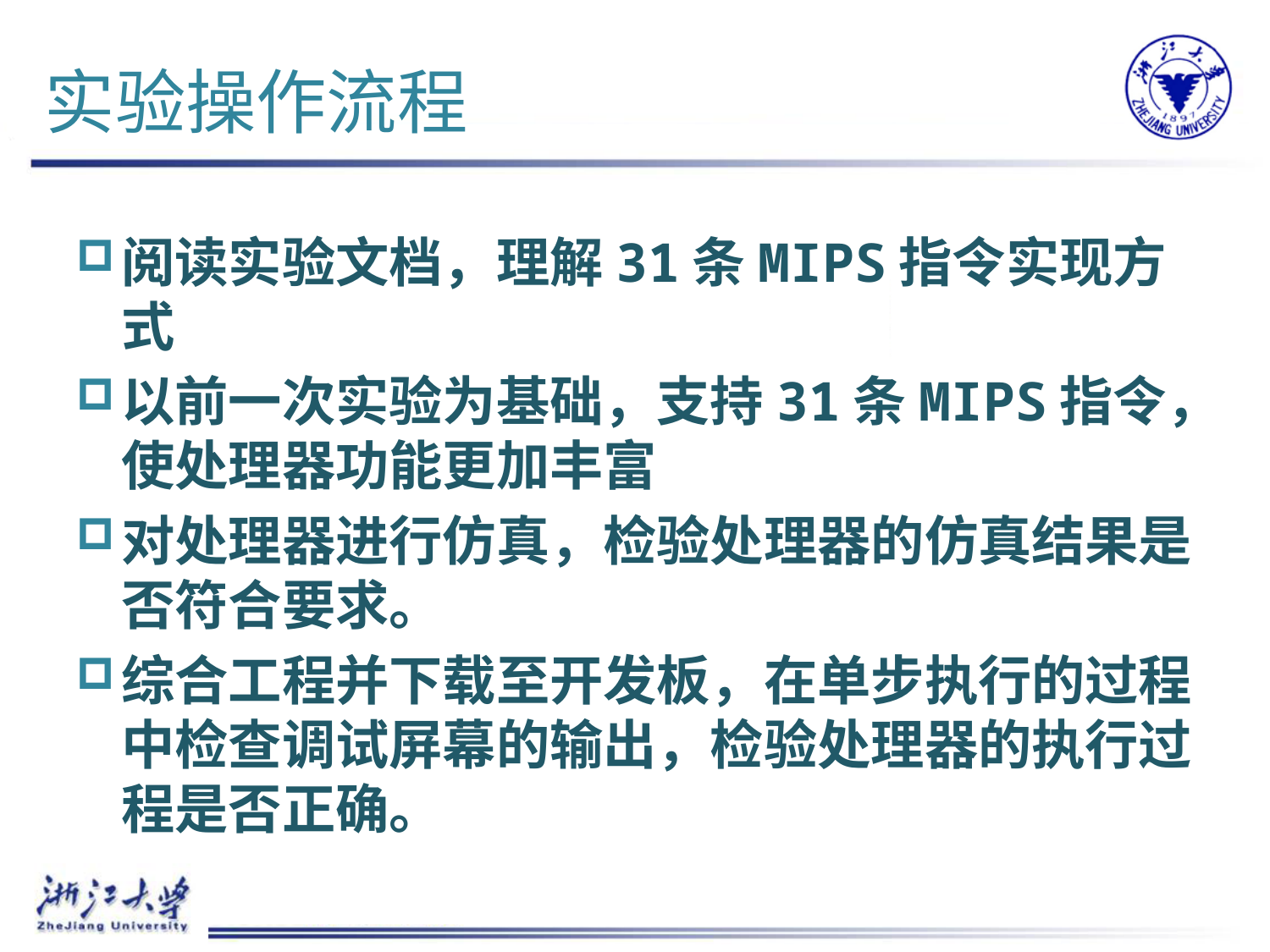

# 实验操作流程
阅读实验文档，理解31条MIPS指令实现方式
以前一次实验为基础，支持31条MIPS指令，使处理器功能更加丰富
对处理器进行仿真，检验处理器的仿真结果是否符合要求。
综合工程并下载至开发板，在单步执行的过程中检查调试屏幕的输出，检验处理器的执行过程是否正确。